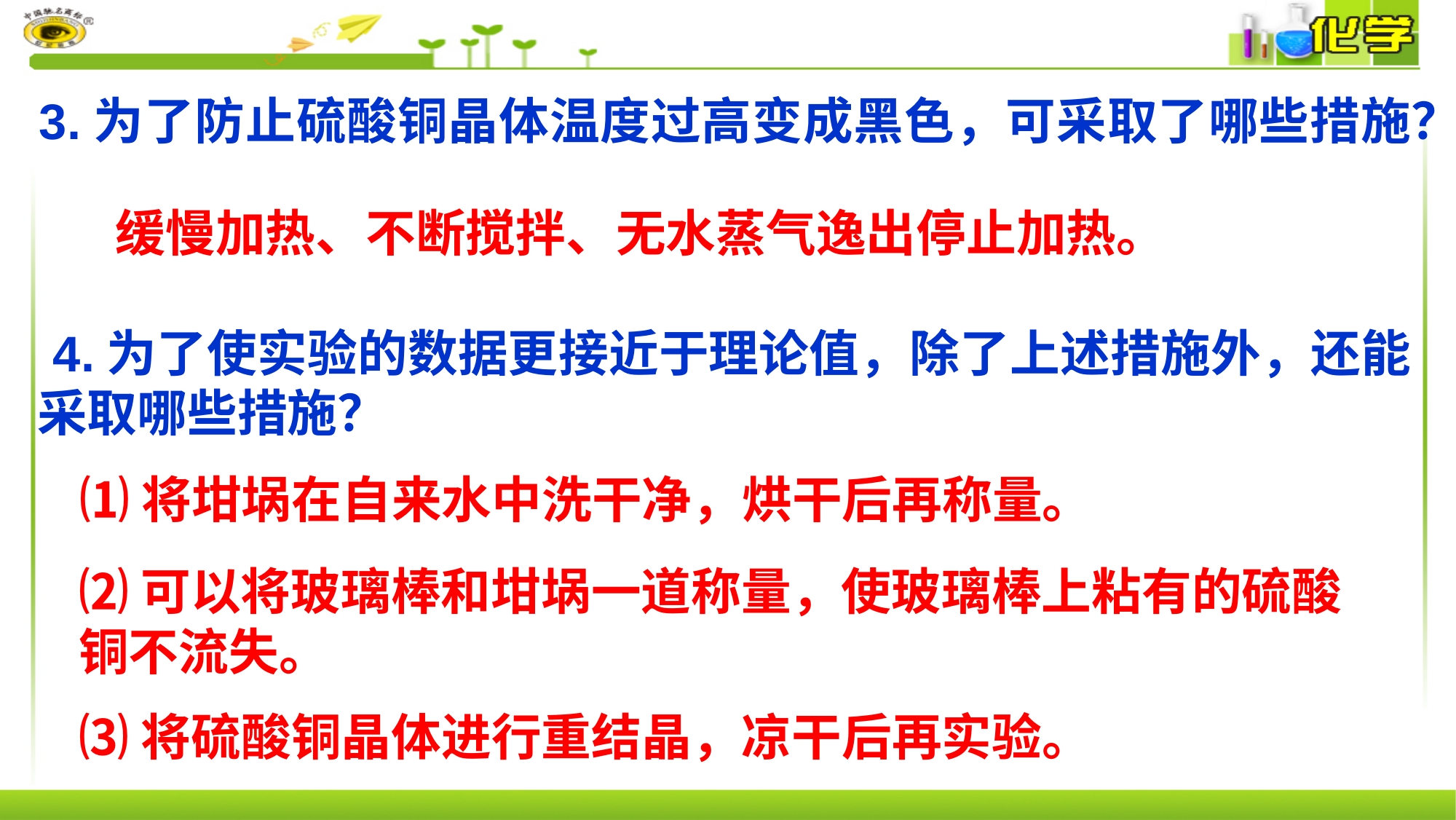

3.为了防止硫酸铜晶体温度过高变成黑色，可采取了哪些措施？
缓慢加热、不断搅拌、无水蒸气逸出停止加热。
4.为了使实验的数据更接近于理论值，除了上述措施外，还能采取哪些措施？
⑴将坩埚在自来水中洗干净，烘干后再称量。
⑵可以将玻璃棒和坩埚一道称量，使玻璃棒上粘有的硫酸铜不流失。
⑶将硫酸铜晶体进行重结晶，凉干后再实验。